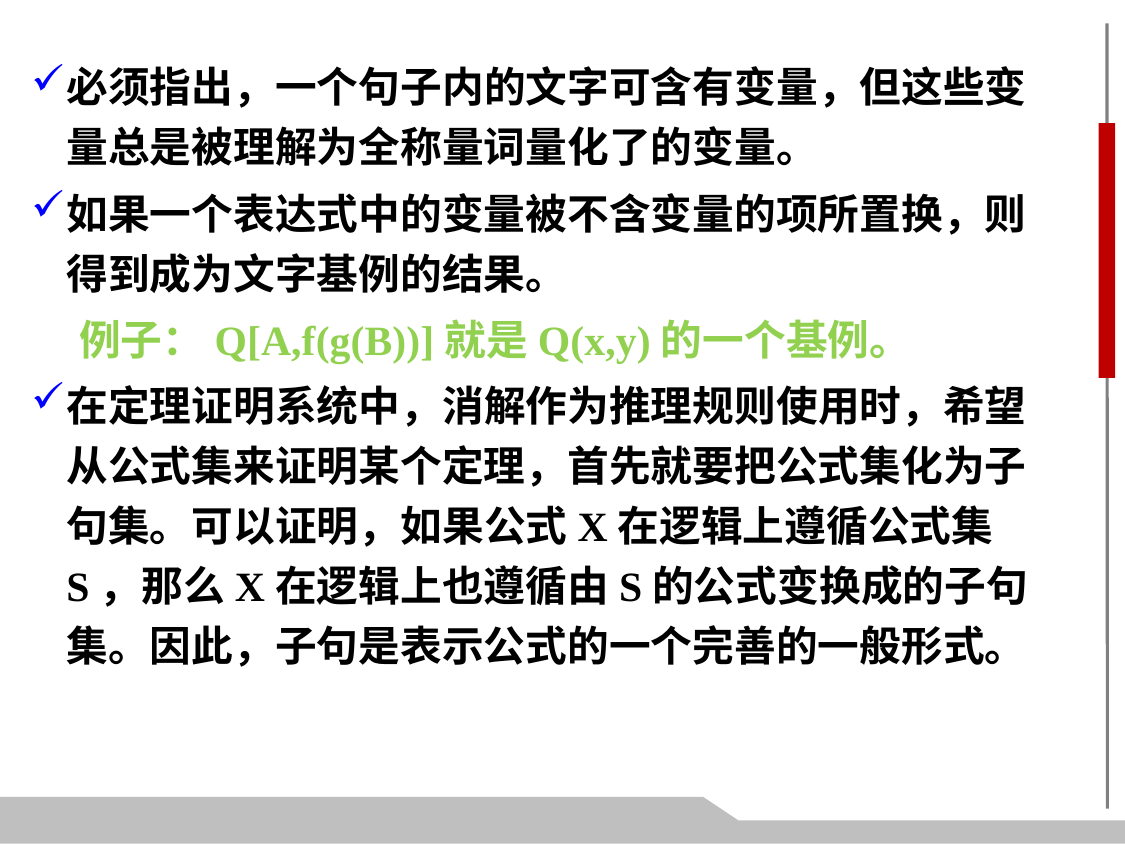

必须指出，一个句子内的文字可含有变量，但这些变量总是被理解为全称量词量化了的变量。
如果一个表达式中的变量被不含变量的项所置换，则得到成为文字基例的结果。
    例子：Q[A,f(g(B))]就是Q(x,y)的一个基例。
在定理证明系统中，消解作为推理规则使用时，希望从公式集来证明某个定理，首先就要把公式集化为子句集。可以证明，如果公式X在逻辑上遵循公式集S，那么X在逻辑上也遵循由S的公式变换成的子句集。因此，子句是表示公式的一个完善的一般形式。